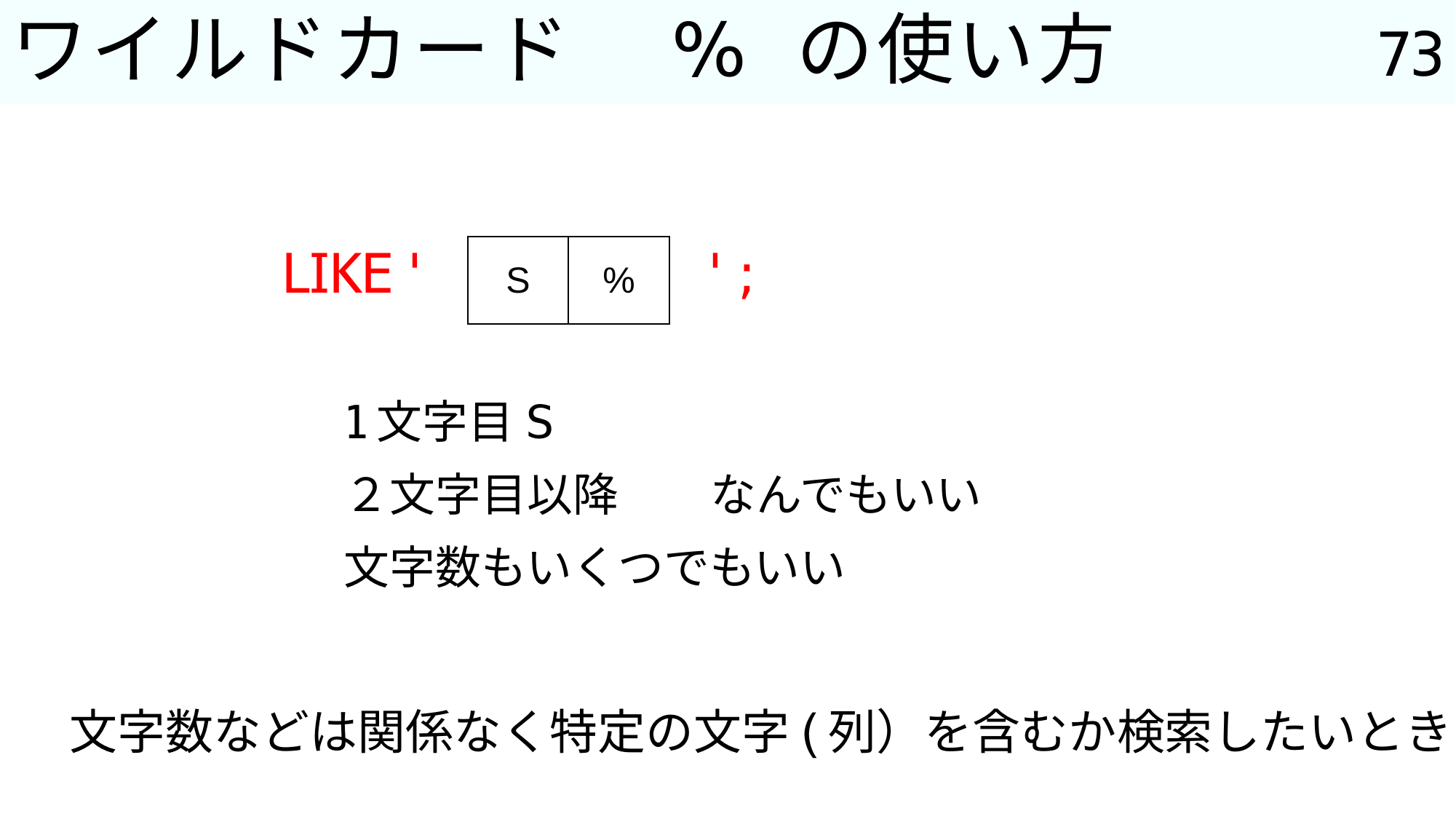

73
# ワイルドカード　% の使い方
| S | % |
| --- | --- |
LIKE '
 ' ;
1文字目		S
２文字目以降	なんでもいい
文字数もいくつでもいい
文字数などは関係なく特定の文字(列）を含むか検索したいとき